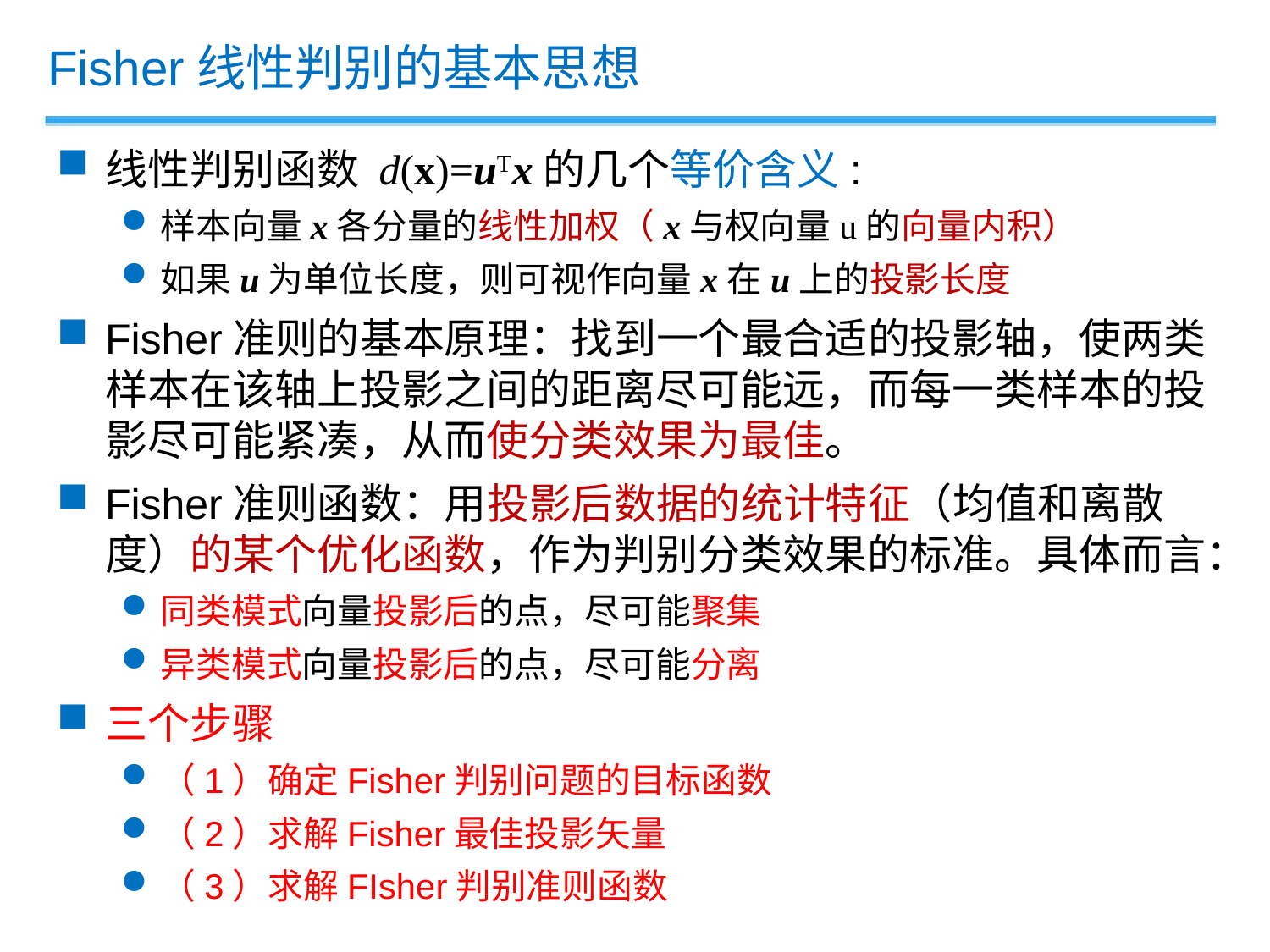

Fisher线性判别的基本思想
线性判别函数 d(x)=uTx的几个等价含义:
样本向量x各分量的线性加权（x与权向量u的向量内积）
如果u为单位长度，则可视作向量x在u上的投影长度
Fisher准则的基本原理：找到一个最合适的投影轴，使两类样本在该轴上投影之间的距离尽可能远，而每一类样本的投影尽可能紧凑，从而使分类效果为最佳。
Fisher准则函数：用投影后数据的统计特征（均值和离散度）的某个优化函数，作为判别分类效果的标准。具体而言：
同类模式向量投影后的点，尽可能聚集
异类模式向量投影后的点，尽可能分离
三个步骤
（1）确定Fisher判别问题的目标函数
（2）求解Fisher最佳投影矢量
（3）求解FIsher判别准则函数